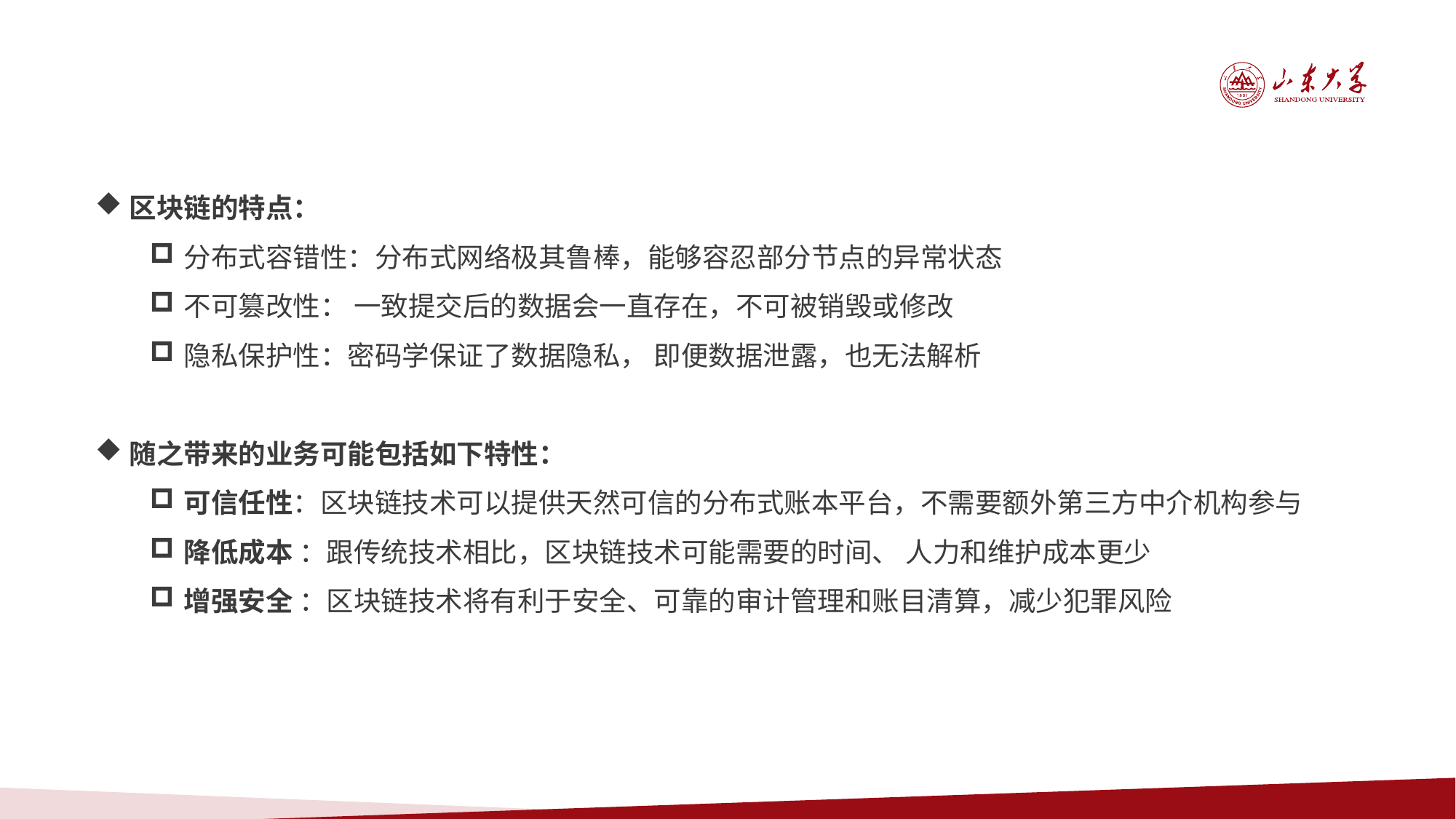

区块链的特点：
分布式容错性：分布式网络极其鲁棒，能够容忍部分节点的异常状态
不可篡改性： 一致提交后的数据会一直存在，不可被销毁或修改
隐私保护性：密码学保证了数据隐私， 即便数据泄露，也无法解析

随之带来的业务可能包括如下特性：
可信任性：区块链技术可以提供天然可信的分布式账本平台，不需要额外第三方中介机构参与
降低成本 ：跟传统技术相比，区块链技术可能需要的时间、 人力和维护成本更少
增强安全 ：区块链技术将有利于安全、可靠的审计管理和账目清算，减少犯罪风险